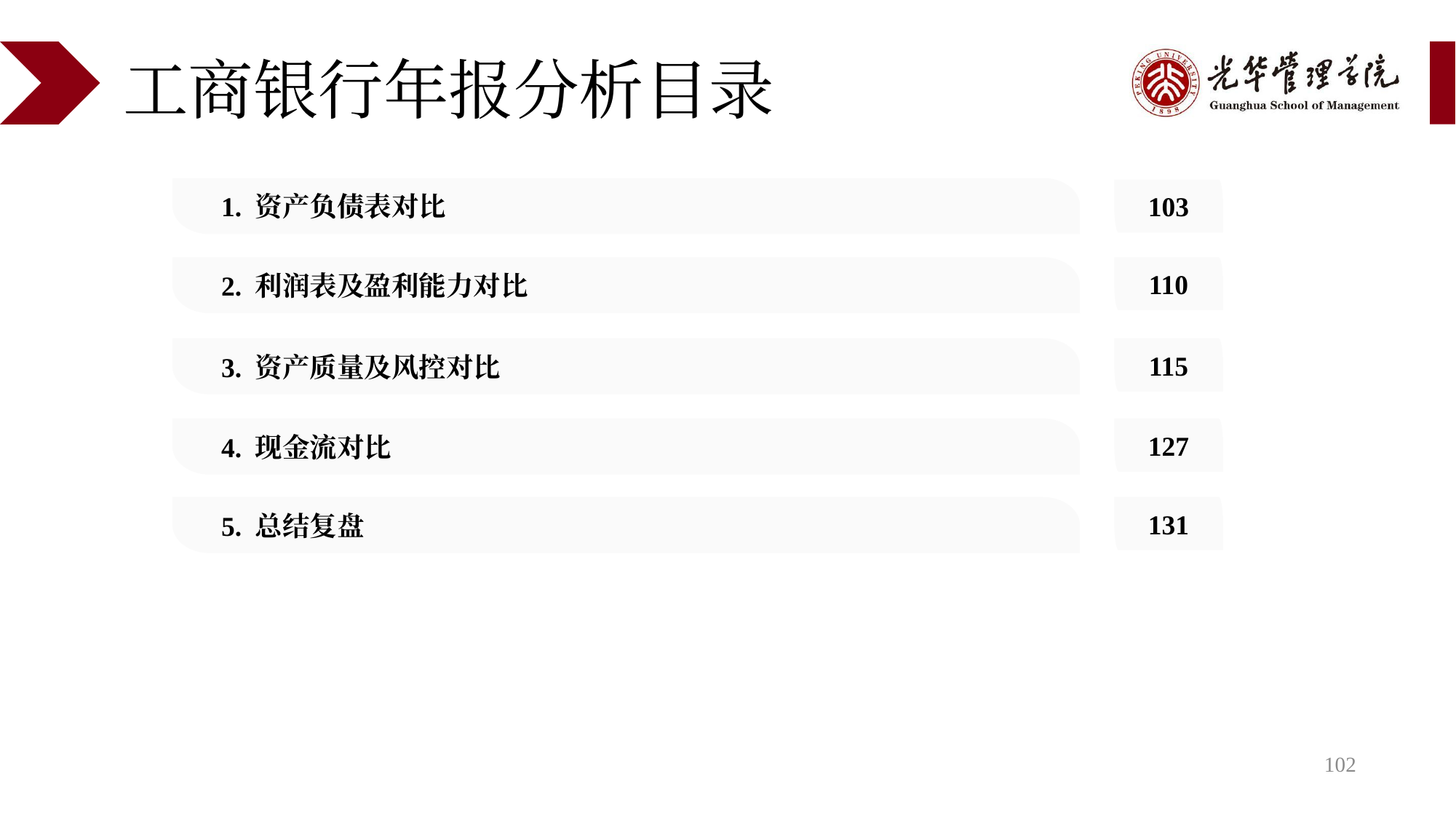

# 工商银行年报分析目录
1. 资产负债表对比
103
2. 利润表及盈利能力对比
110
3. 资产质量及风控对比
115
4. 现金流对比
127
5. 总结复盘
131
102